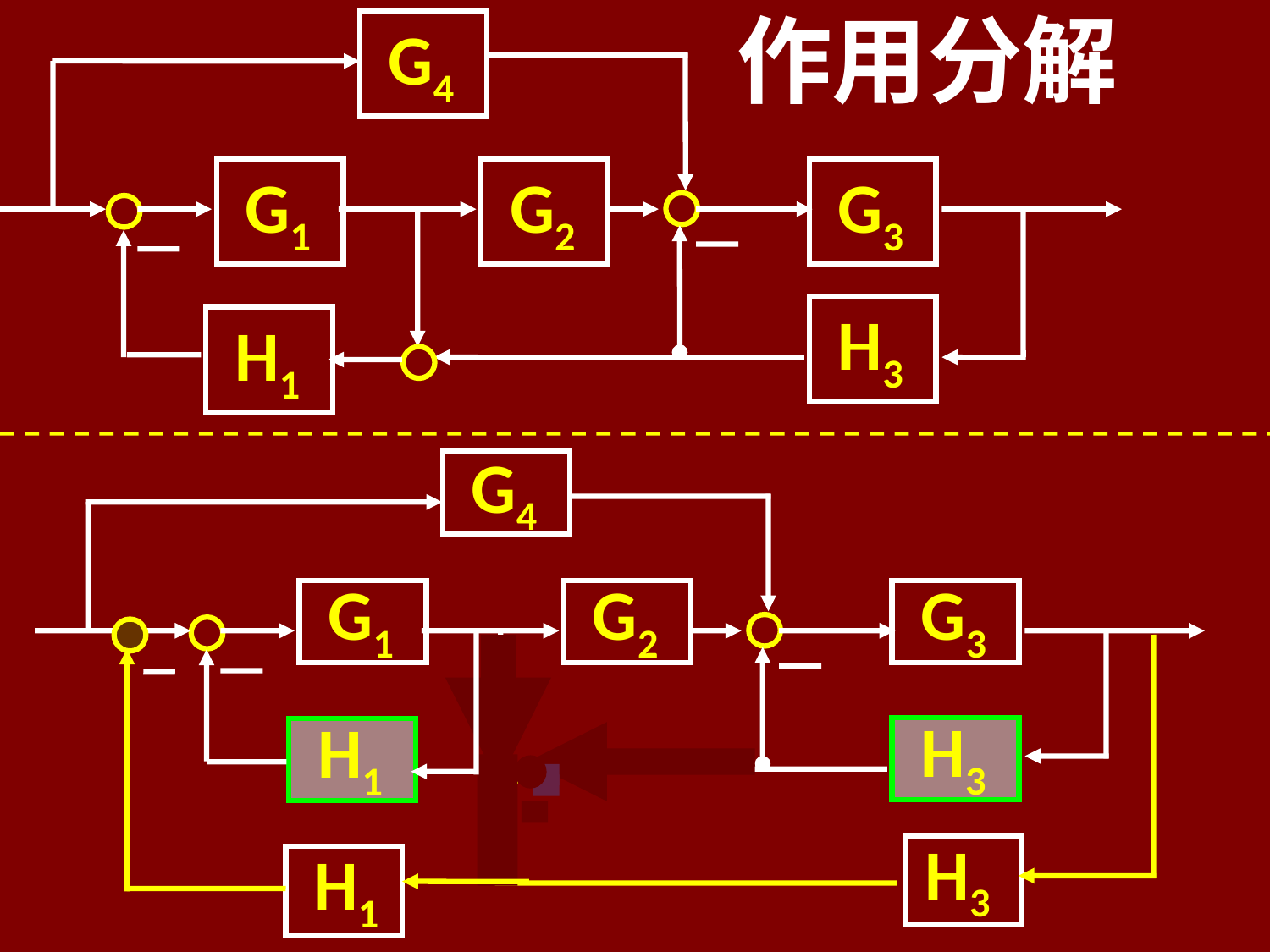

作用分解
G4

G1
G2
G3

H3

H1

G4

G1
G2
G3

H3
H1

H3

H1